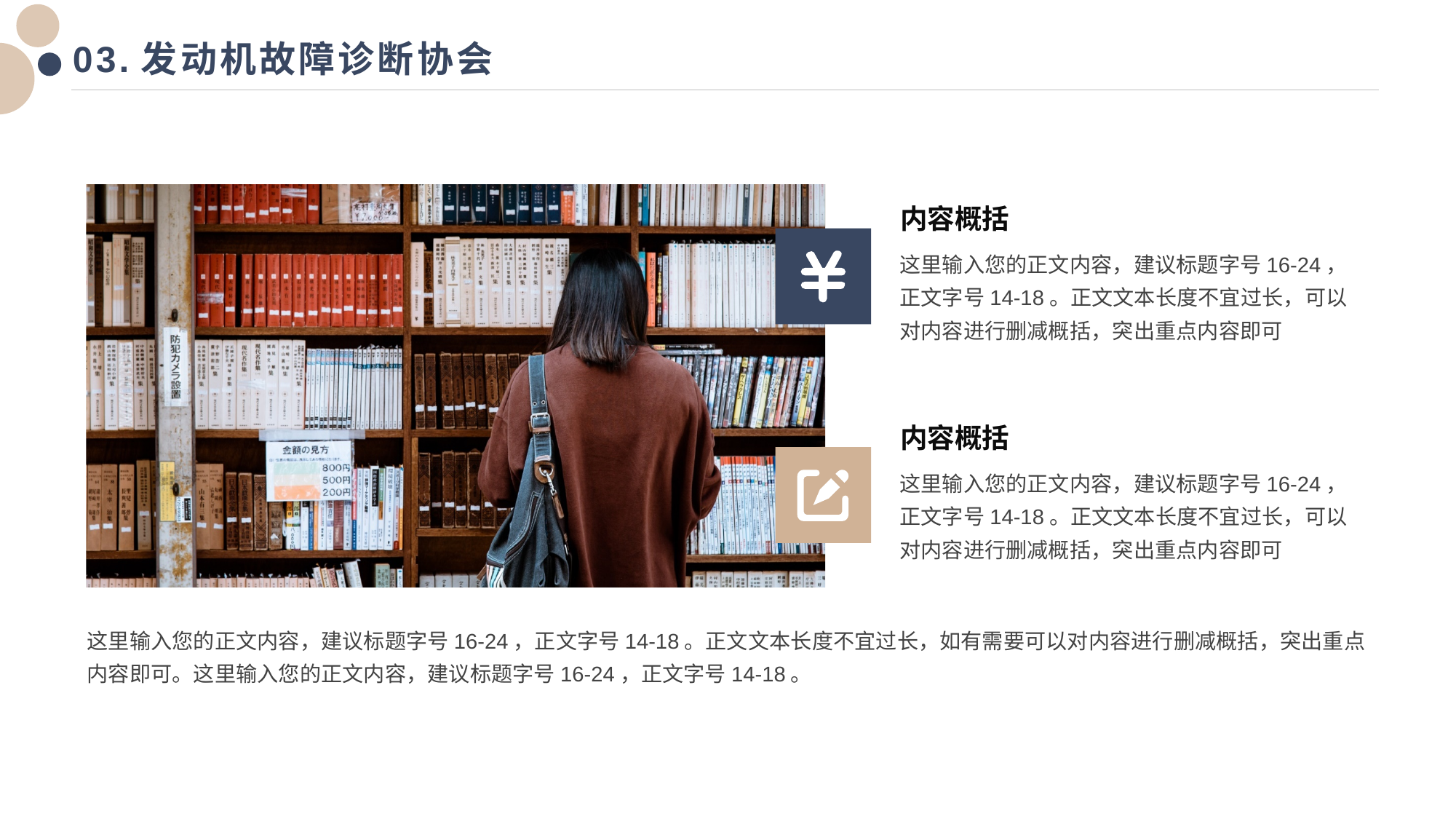

# 03.发动机故障诊断协会

内容概括

这里输入您的正文内容，建议标题字号16-24，正文字号14-18。正文文本长度不宜过长，可以对内容进行删减概括，突出重点内容即可

内容概括

这里输入您的正文内容，建议标题字号16-24，正文字号14-18。正文文本长度不宜过长，可以对内容进行删减概括，突出重点内容即可

这里输入您的正文内容，建议标题字号16-24，正文字号14-18。正文文本长度不宜过长，如有需要可以对内容进行删减概括，突出重点内容即可。这里输入您的正文内容，建议标题字号16-24，正文字号14-18。